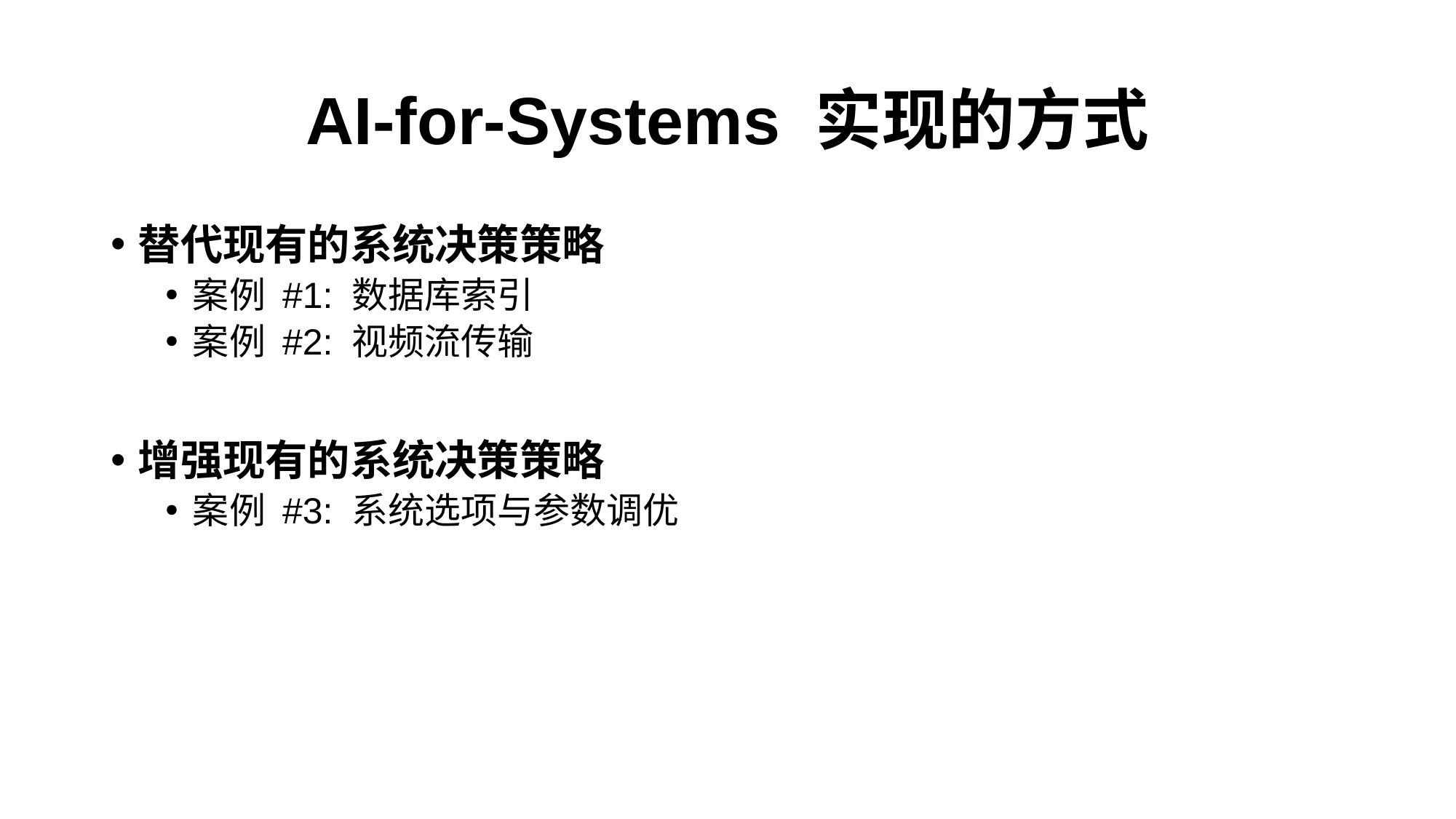

# AI-for-Systems 实现的方式
替代现有的系统决策策略
案例 #1: 数据库索引
案例 #2: 视频流传输

增强现有的系统决策策略
案例 #3: 系统选项与参数调优